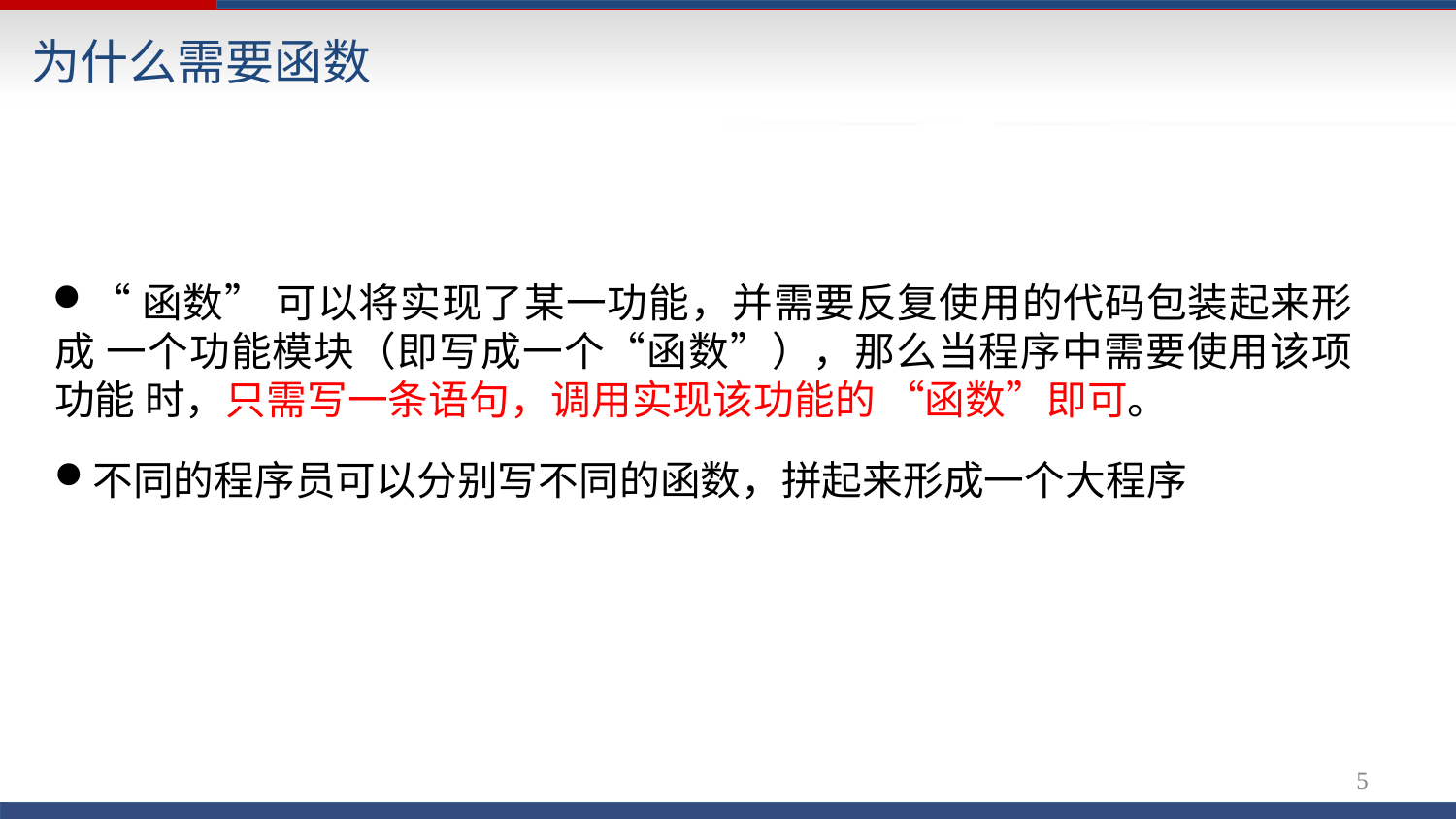

# 为什么需要函数
“函数” 可以将实现了某一功能，并需要反复使用的代码包装起来形成 一个功能模块（即写成一个“函数”），那么当程序中需要使用该项功能 时，只需写一条语句，调用实现该功能的 “函数”即可。

不同的程序员可以分别写不同的函数，拼起来形成一个大程序
5